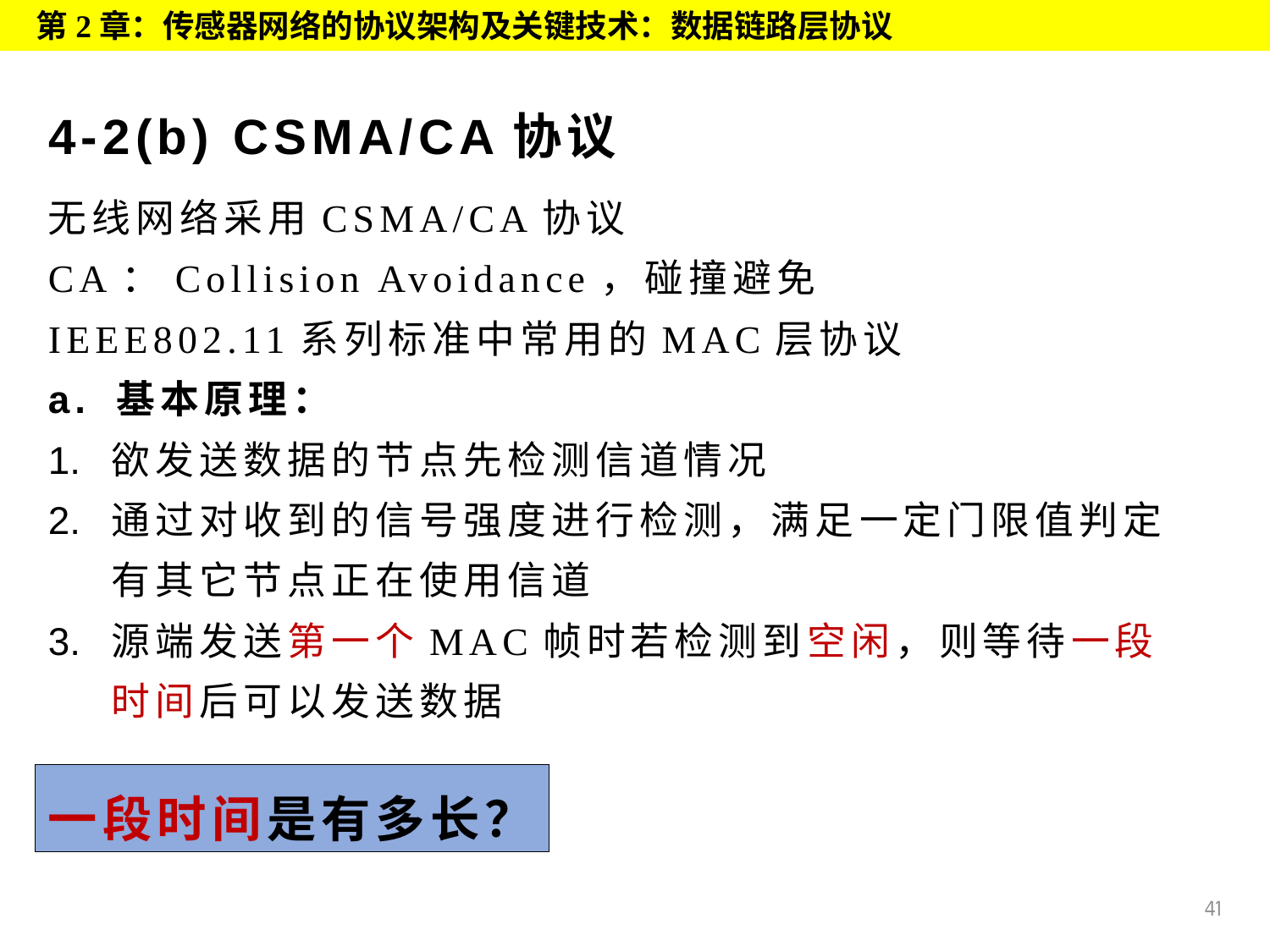

第2章：传感器网络的协议架构及关键技术：数据链路层协议
# 4-2(b) CSMA/CA协议
无线网络采用CSMA/CA协议
CA：Collision Avoidance，碰撞避免
IEEE802.11系列标准中常用的MAC层协议
a. 基本原理：
欲发送数据的节点先检测信道情况
通过对收到的信号强度进行检测，满足一定门限值判定有其它节点正在使用信道
源端发送第一个MAC帧时若检测到空闲，则等待一段时间后可以发送数据
一段时间是有多长？
41